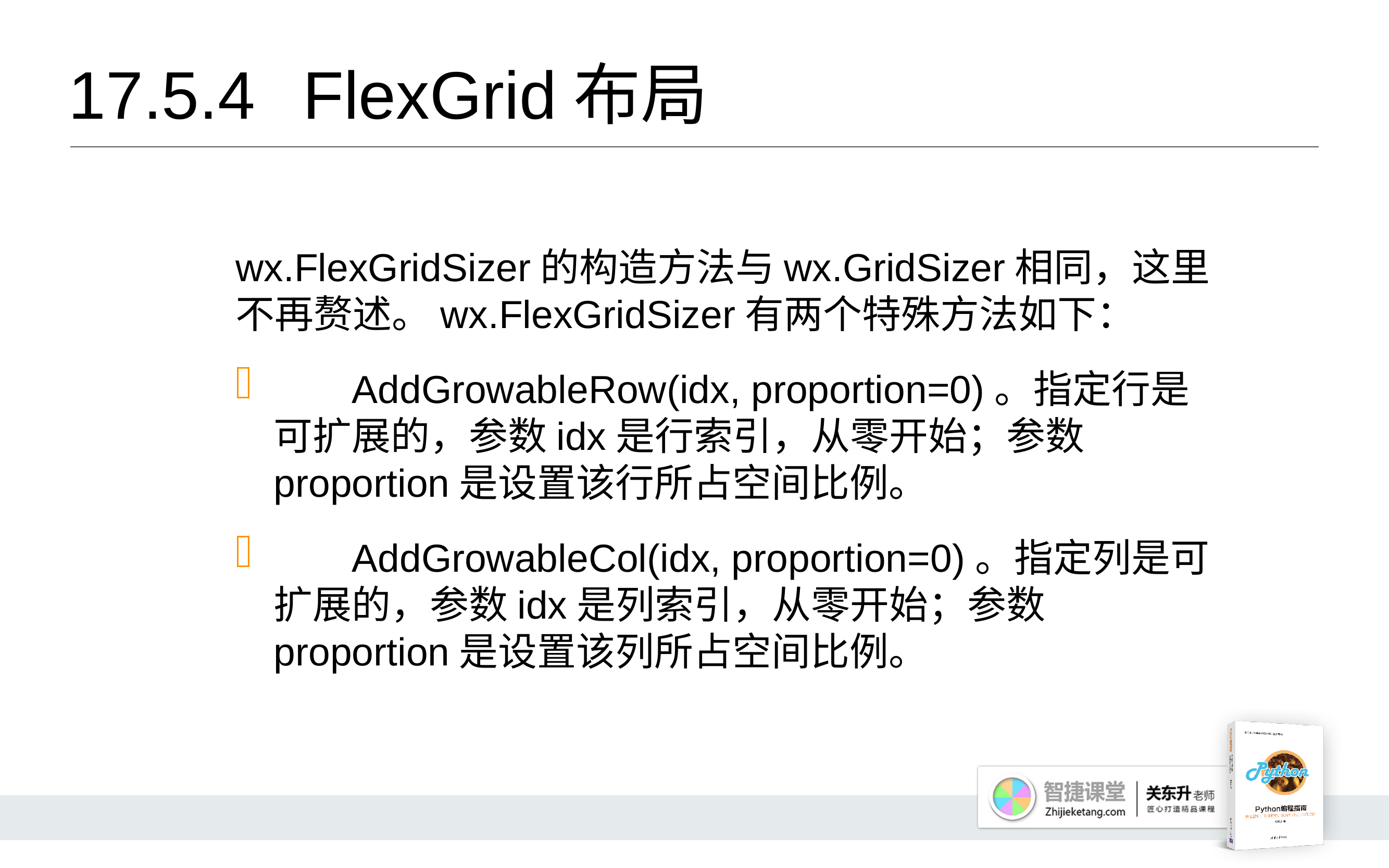

# 17.5.4 	FlexGrid布局
wx.FlexGridSizer的构造方法与wx.GridSizer相同，这里不再赘述。wx.FlexGridSizer有两个特殊方法如下：
	AddGrowableRow(idx, proportion=0)。指定行是可扩展的，参数idx是行索引，从零开始；参数proportion是设置该行所占空间比例。
	AddGrowableCol(idx, proportion=0)。指定列是可扩展的，参数idx是列索引，从零开始；参数proportion是设置该列所占空间比例。